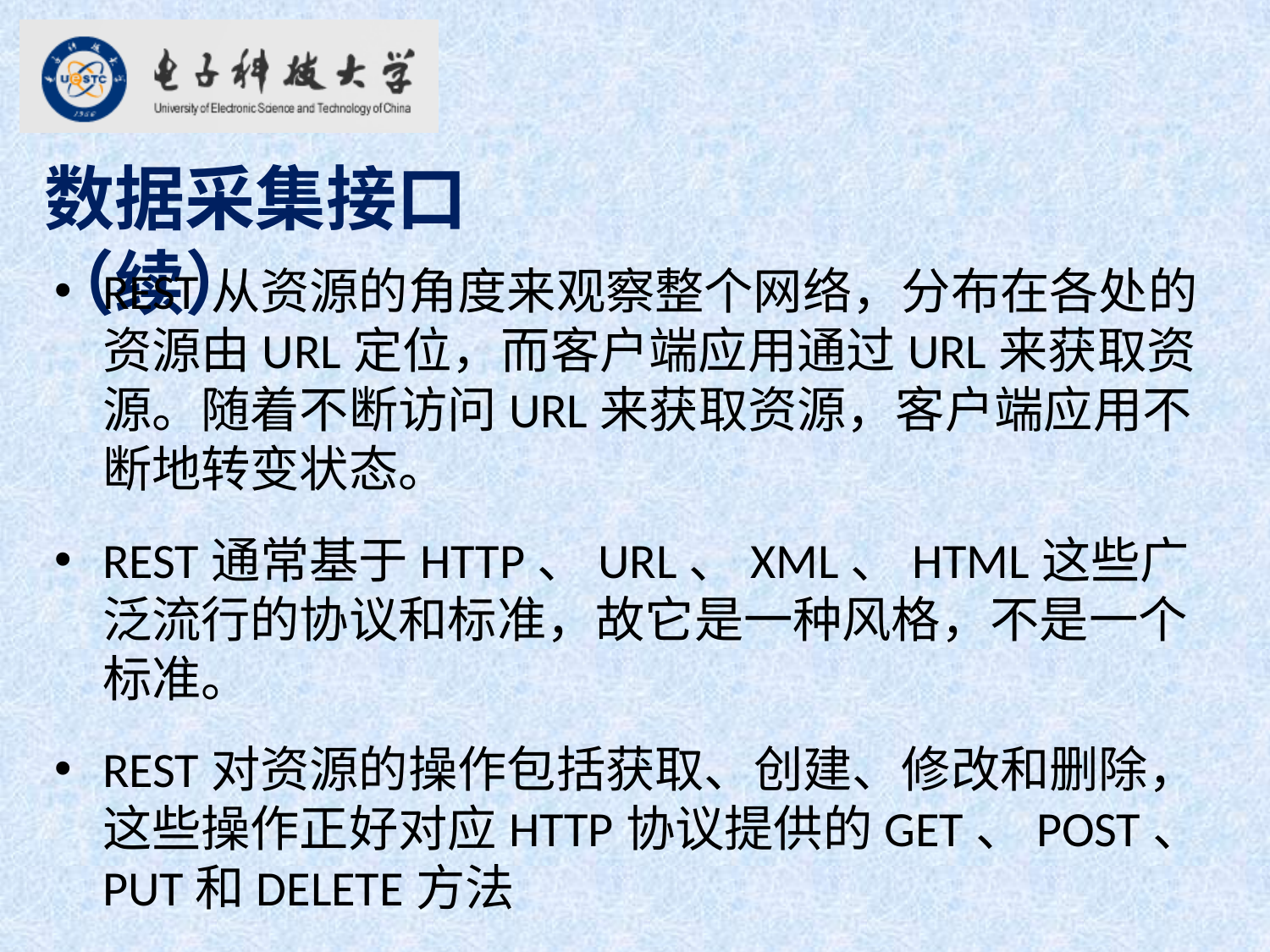

数据采集接口（续）
REST从资源的角度来观察整个网络，分布在各处的资源由URL定位，而客户端应用通过URL来获取资源。随着不断访问URL来获取资源，客户端应用不断地转变状态。
REST通常基于HTTP、URL、XML、HTML这些广泛流行的协议和标准，故它是一种风格，不是一个标准。
REST对资源的操作包括获取、创建、修改和删除，这些操作正好对应HTTP协议提供的GET、POST、PUT和DELETE方法